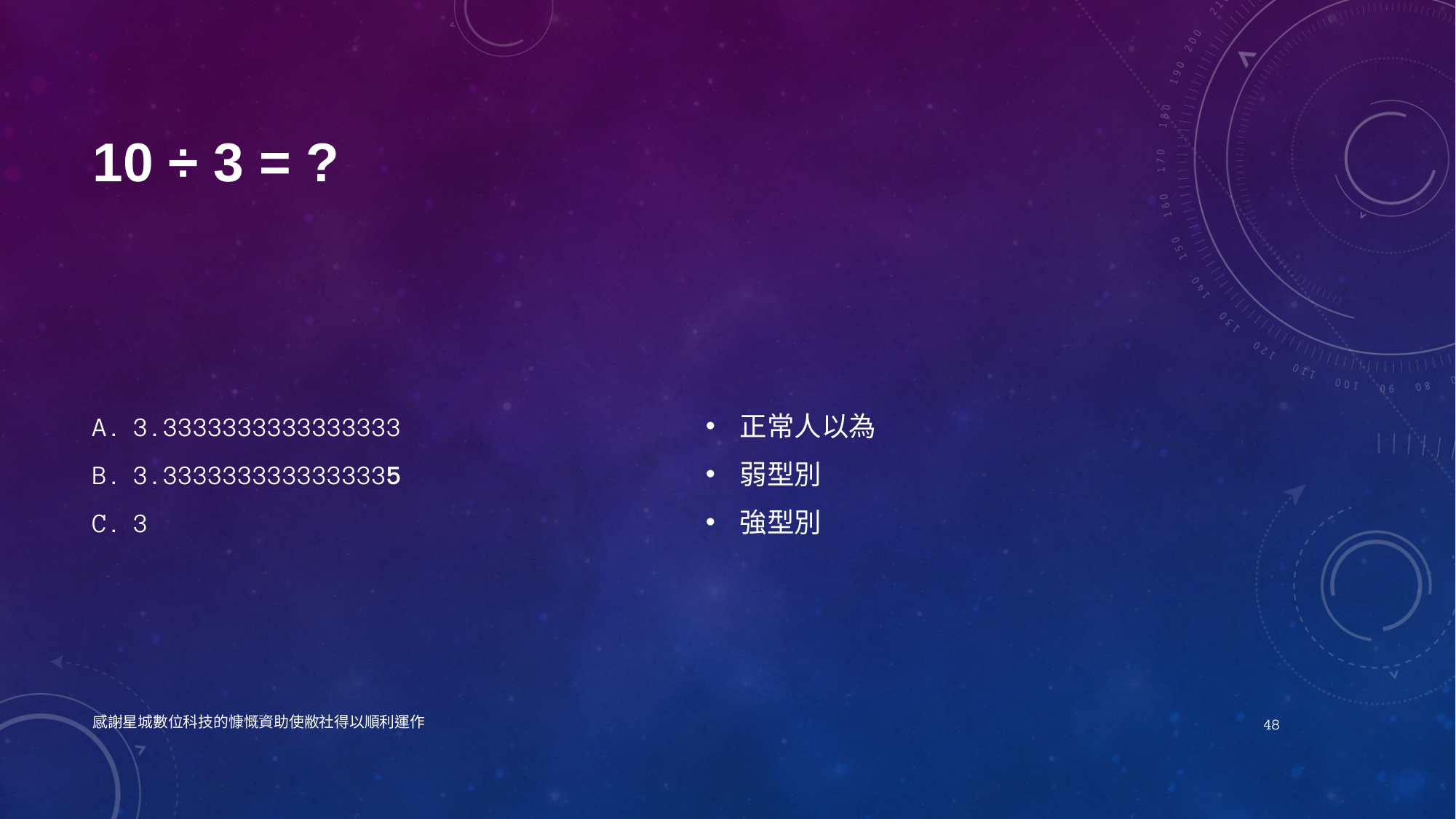

# 10 ÷ 3 = ?
3.3333333333333333
3.3333333333333335
3
正常人以為
弱型別
強型別
感謝星城數位科技的慷慨資助使敝社得以順利運作
48